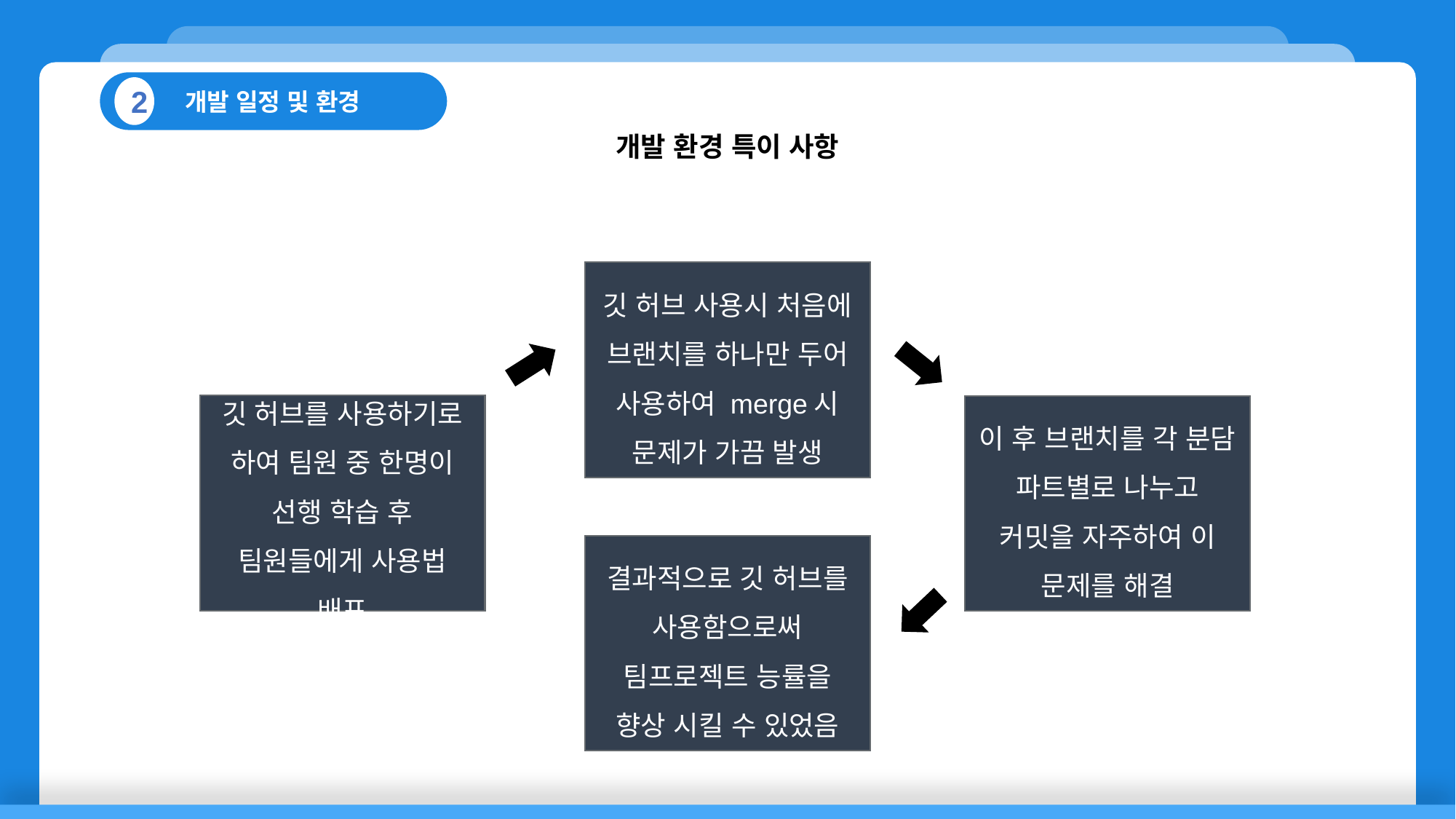

개발 일정 및 환경
2
개발 환경 특이 사항
깃 허브 사용시 처음에 브랜치를 하나만 두어 사용하여 merge시 문제가 가끔 발생

깃 허브를 사용하기로 하여 팀원 중 한명이 선행 학습 후 팀원들에게 사용법 배포
이 후 브랜치를 각 분담 파트별로 나누고 커밋을 자주하여 이 문제를 해결
결과적으로 깃 허브를 사용함으로써 팀프로젝트 능률을 향상 시킬 수 있었음